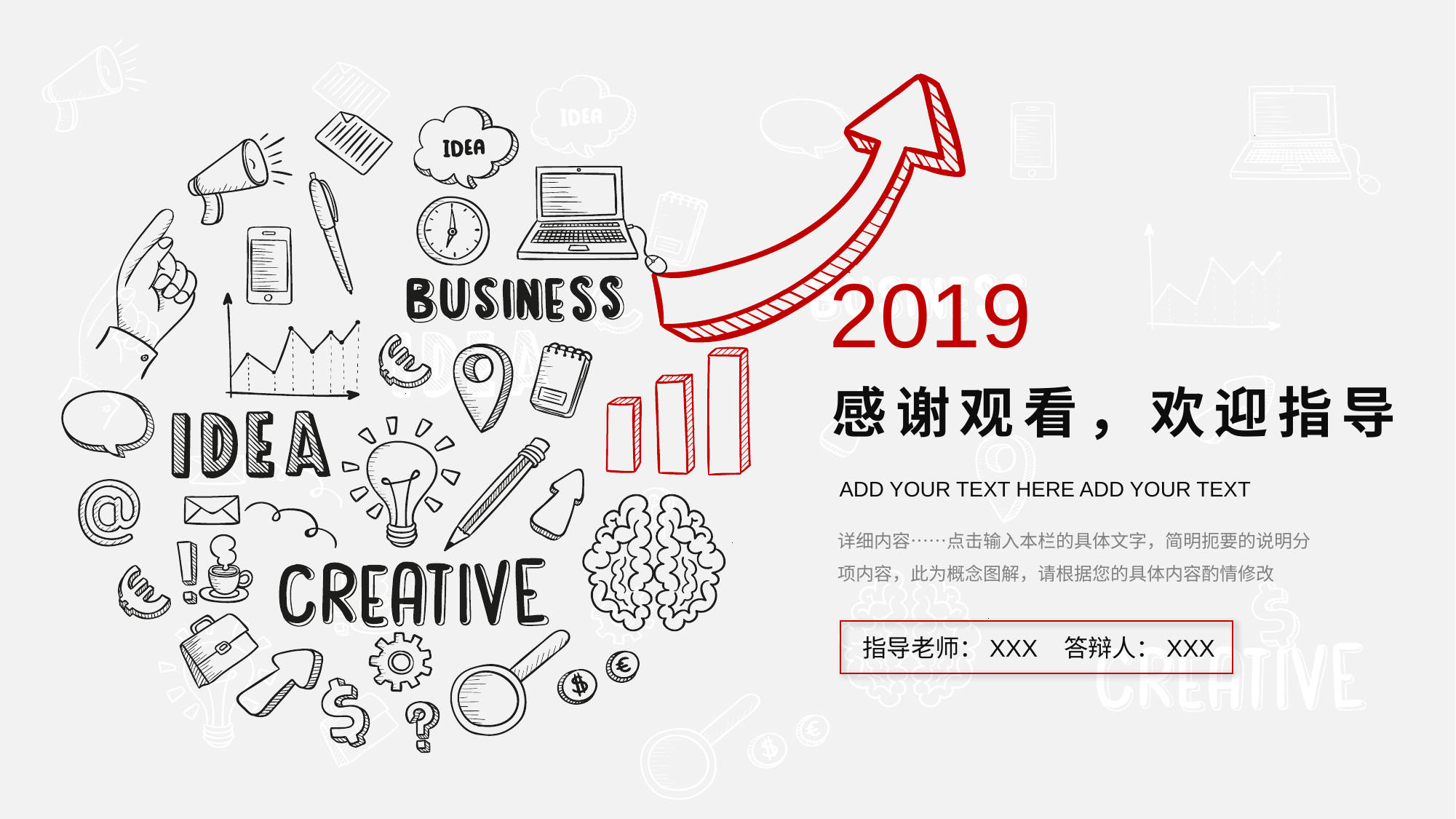

2019
感谢观看，欢迎指导
ADD YOUR TEXT HERE ADD YOUR TEXT
详细内容……点击输入本栏的具体文字，简明扼要的说明分项内容，此为概念图解，请根据您的具体内容酌情修改

指导老师：XXX   答辩人：XXX